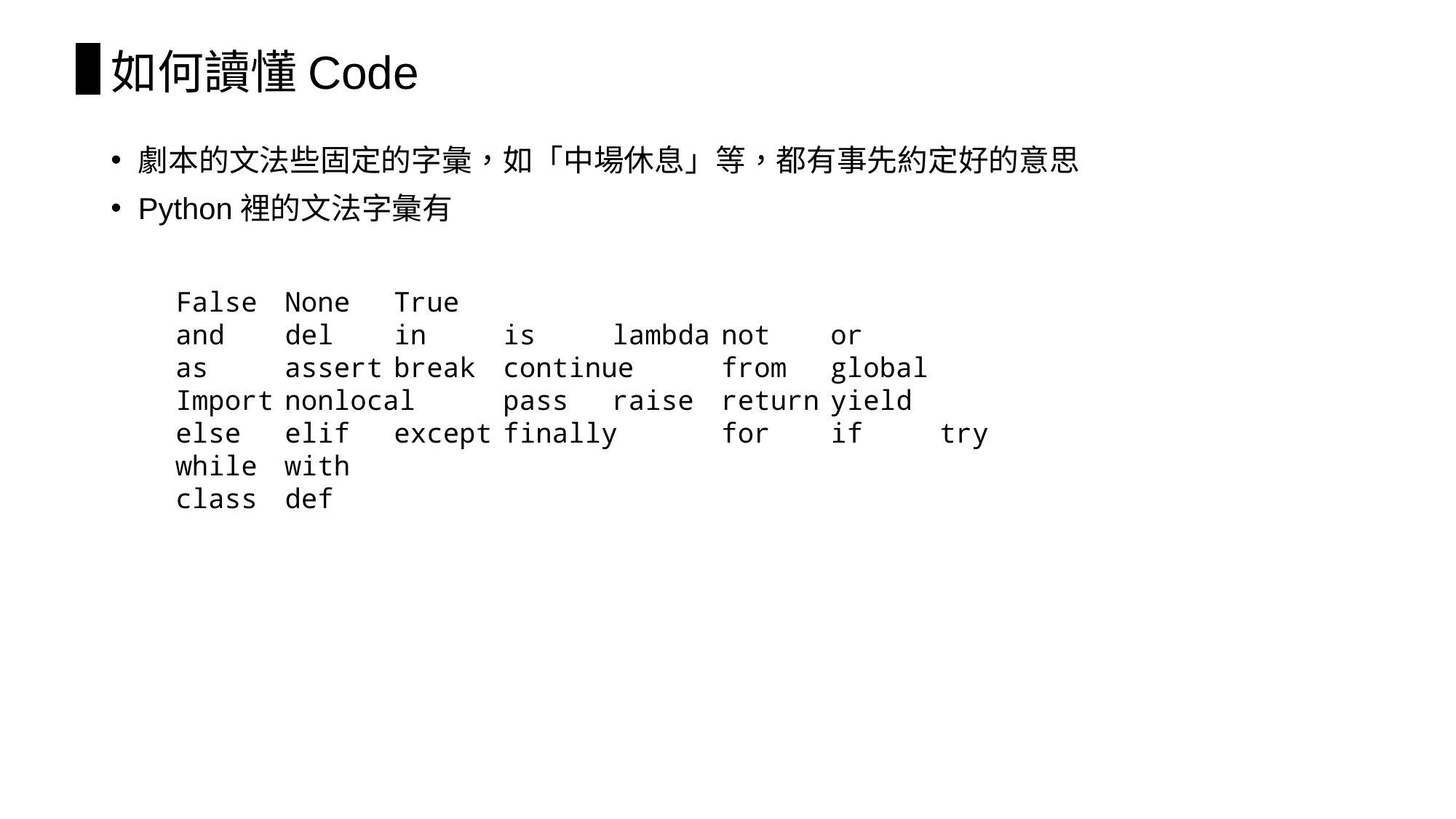

# 如何讀懂Code
劇本的文法些固定的字彙，如「中場休息」等，都有事先約定好的意思
Python裡的文法字彙有
False	None	True
and	del	in	is	lambda	not	or
as	assert	break	continue	from	global
Import	nonlocal	pass	raise	return	yield
else	elif	except	finally	for	if	try
while	with
class	def